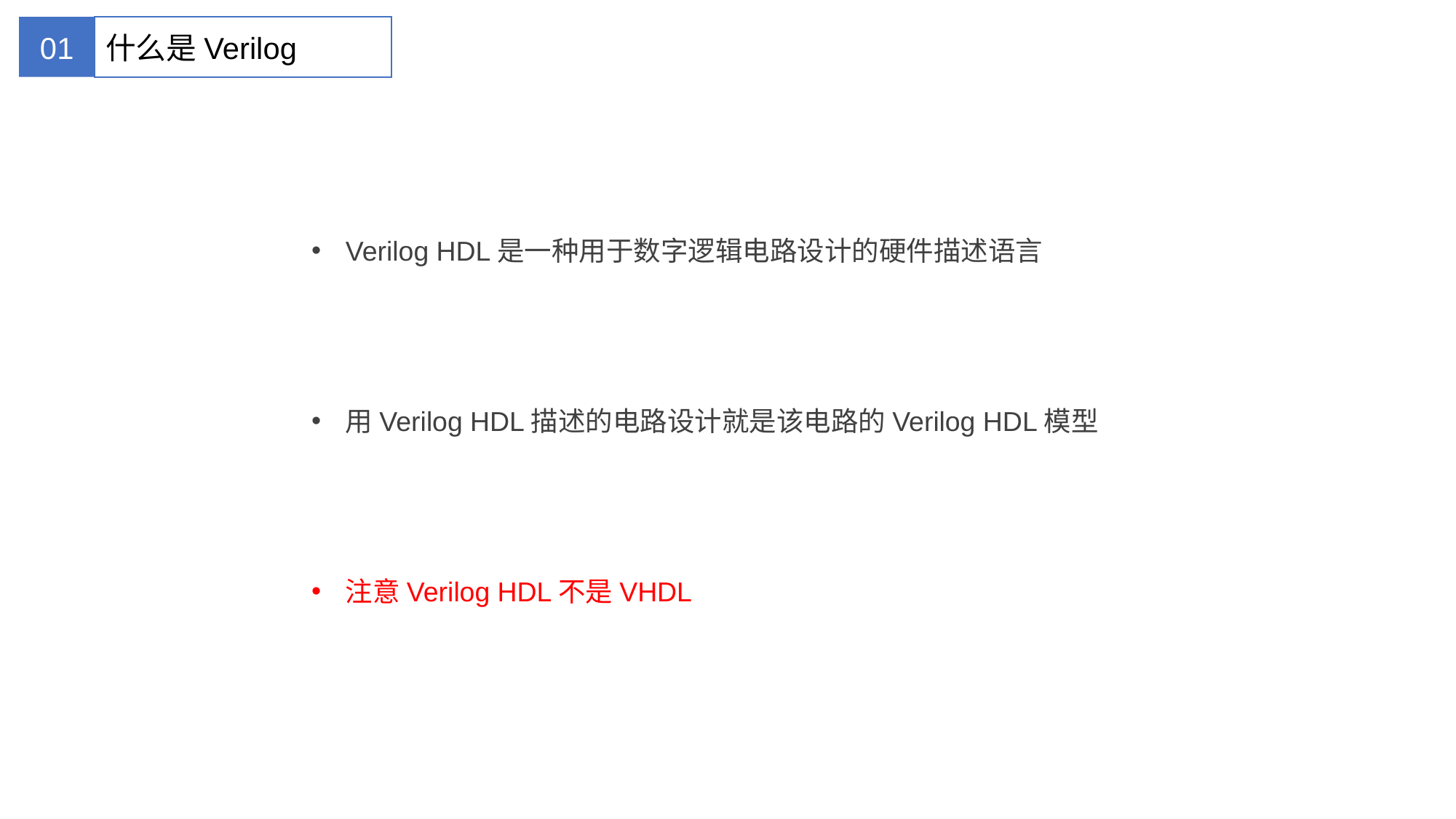

01

什么是Verilog
Verilog HDL是一种用于数字逻辑电路设计的硬件描述语言

用Verilog HDL描述的电路设计就是该电路的Verilog HDL模型

注意Verilog HDL不是VHDL